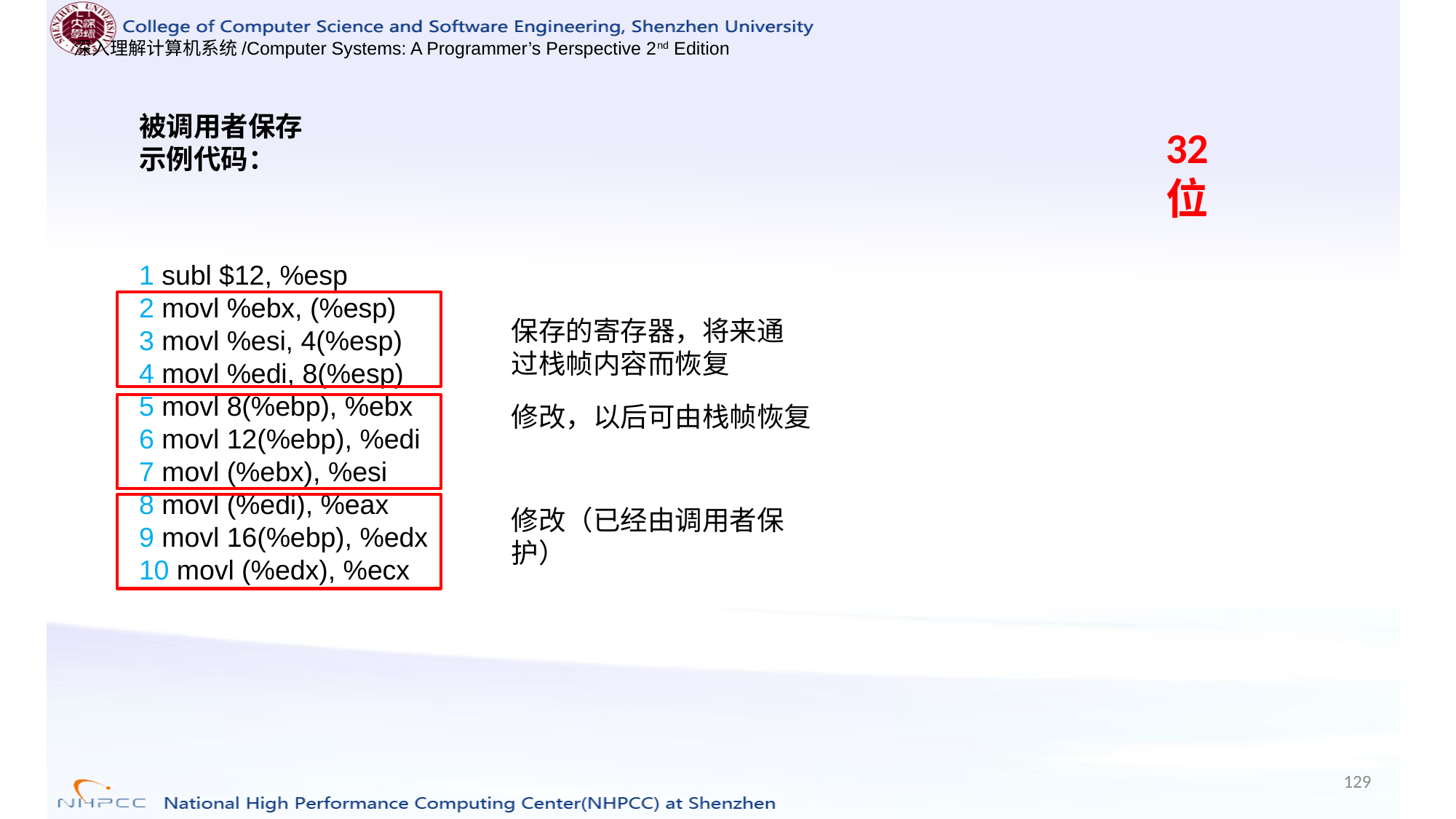

被调用者保存
示例代码：
32位
1 subl $12, %esp
2 movl %ebx, (%esp)
3 movl %esi, 4(%esp)
4 movl %edi, 8(%esp)
5 movl 8(%ebp), %ebx
6 movl 12(%ebp), %edi
7 movl (%ebx), %esi
8 movl (%edi), %eax
9 movl 16(%ebp), %edx
10 movl (%edx), %ecx

保存的寄存器，将来通过栈帧内容而恢复

修改，以后可由栈帧恢复

修改（已经由调用者保护）
129